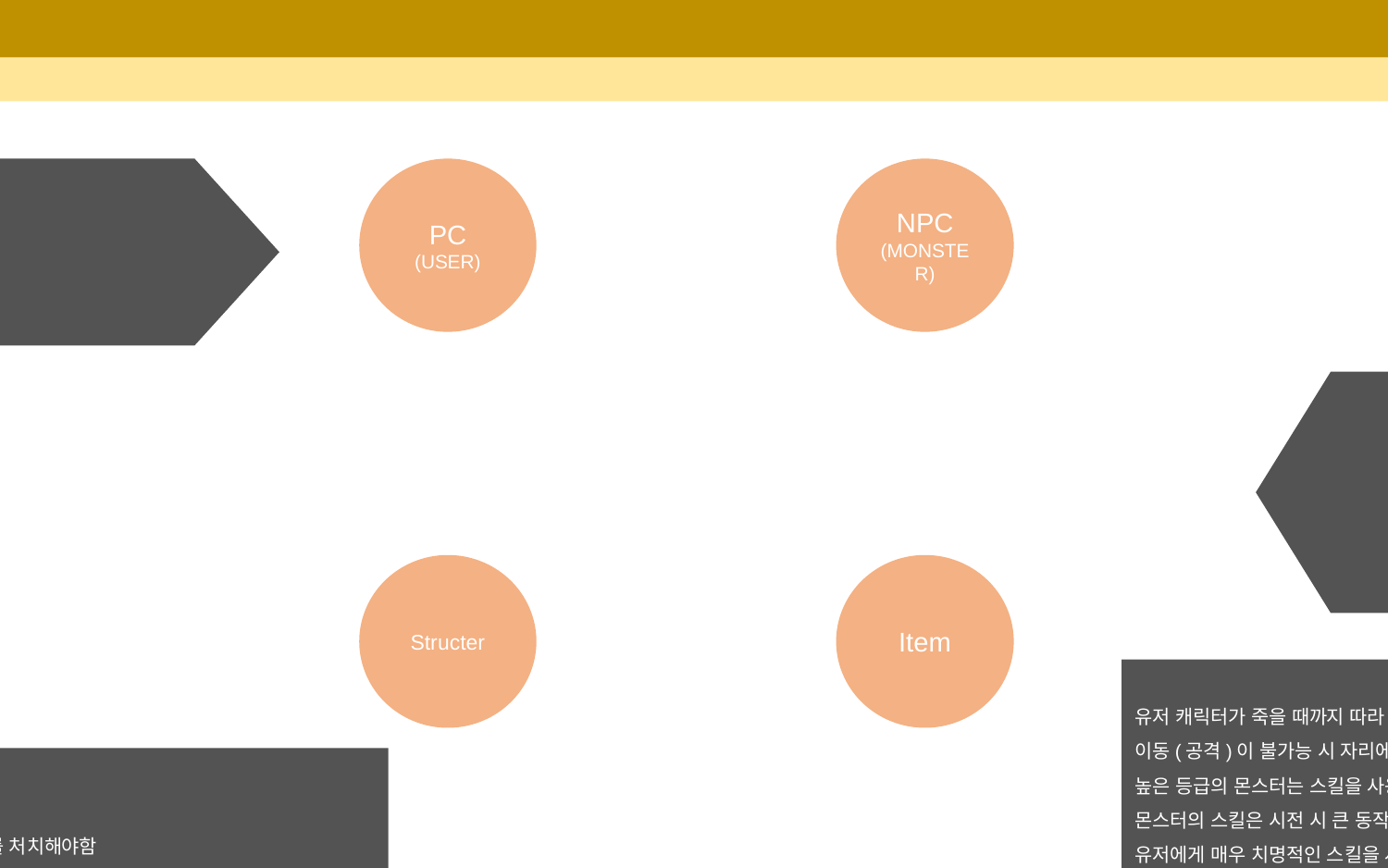

#

PC
(USER)

NPC
(MONSTER)
PC
(USER)
NPC
(MONSTER)

Structer
Item
유저 캐릭터가 죽을 때까지 따라 다니며 공격하는 적
이동(공격)이 불가능 시 자리에서 대기
높은 등급의 몬스터는 스킬을 사용
몬스터의 스킬은 시전 시 큰 동작이 필요함
유저에게 매우 치명적인 스킬을 사용
원활한 게임 진행을 위해 몬스터를 처치해야함